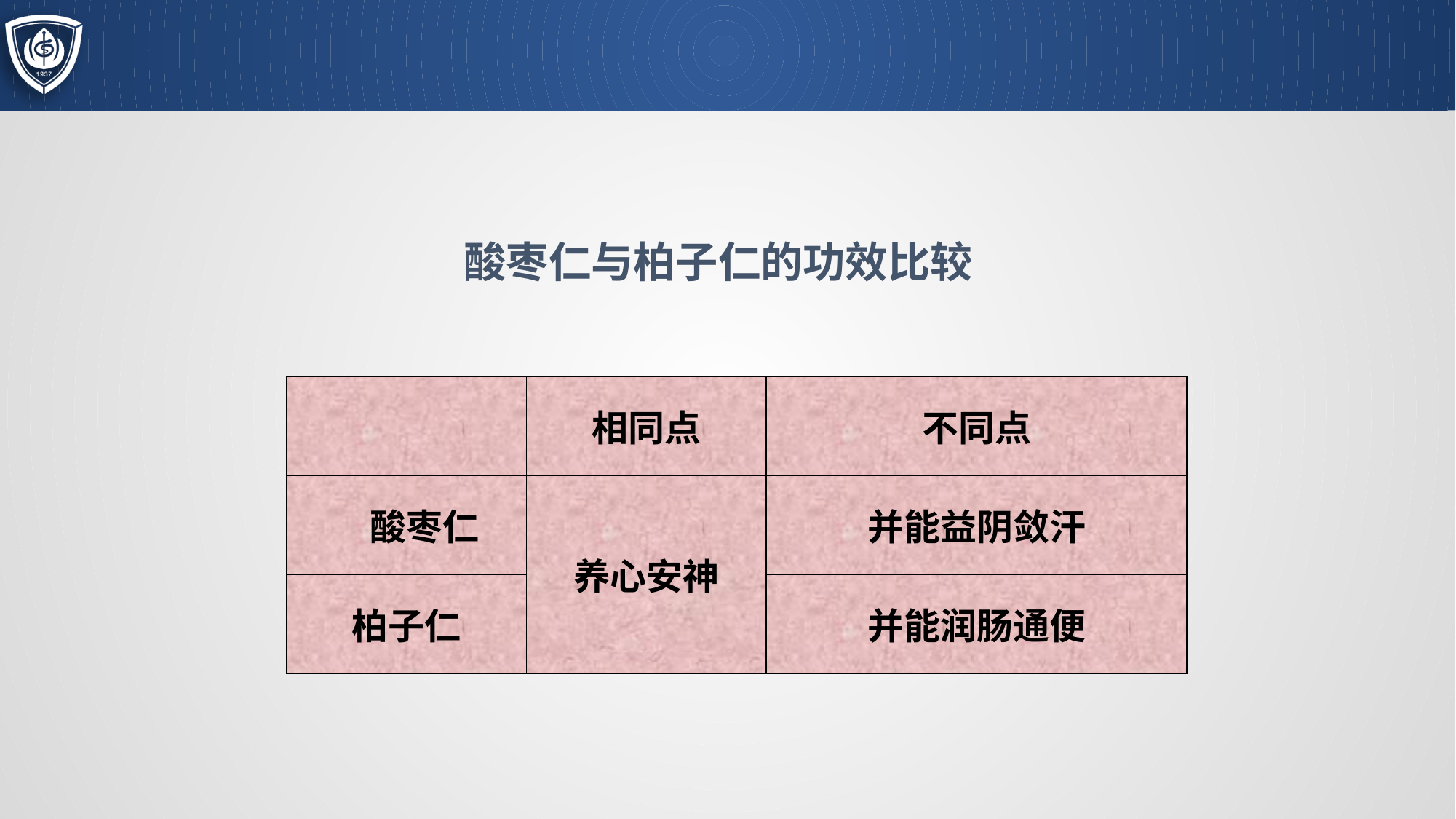

#
酸枣仁与柏子仁的功效比较
|  | 相同点 | 不同点 |
| --- | --- | --- |
| 酸枣仁 | 养心安神 | 并能益阴敛汗 |
| 柏子仁 |  | 并能润肠通便 |